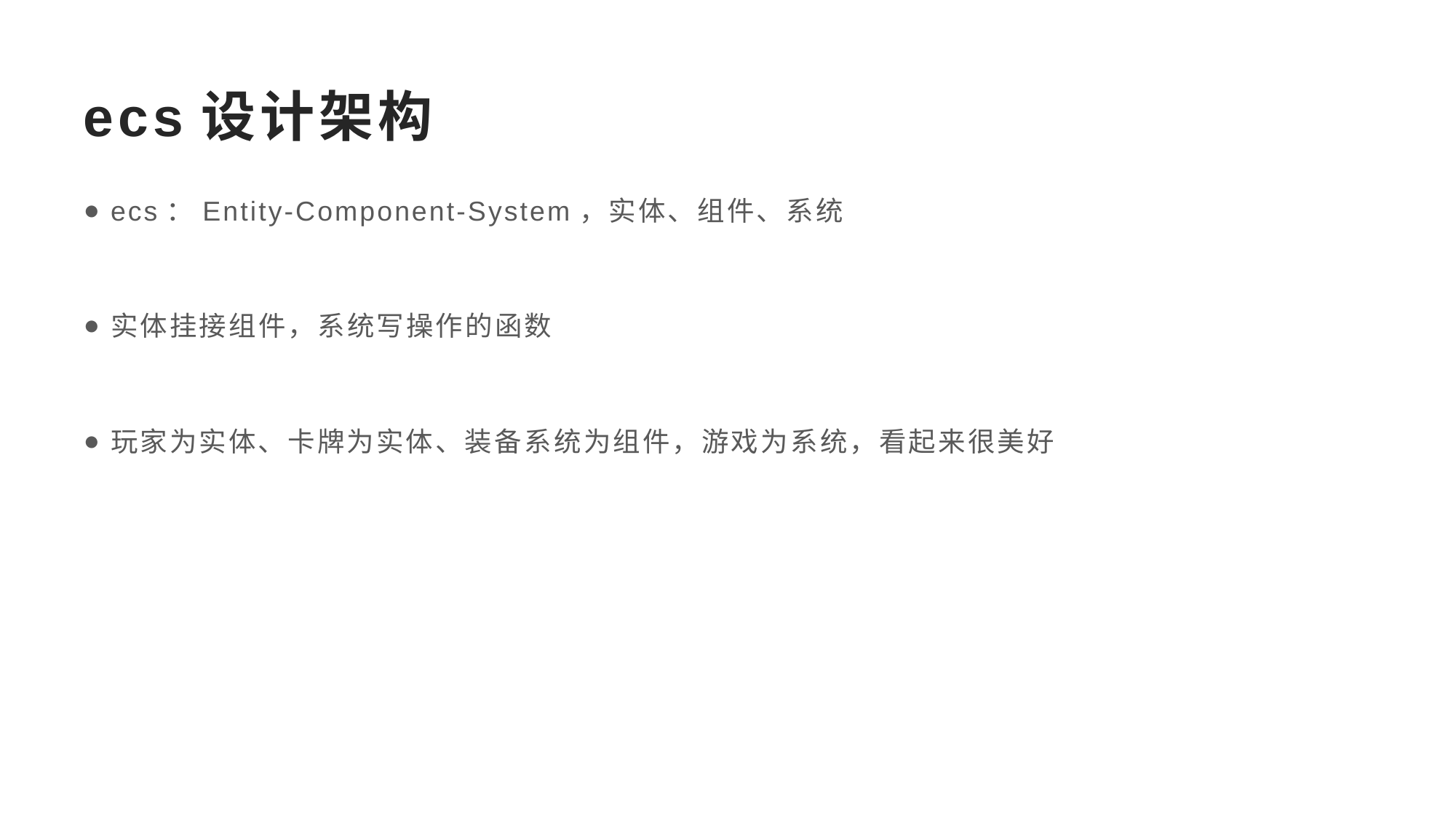

# ecs设计架构
ecs：Entity-Component-System，实体、组件、系统

实体挂接组件，系统写操作的函数

玩家为实体、卡牌为实体、装备系统为组件，游戏为系统，看起来很美好